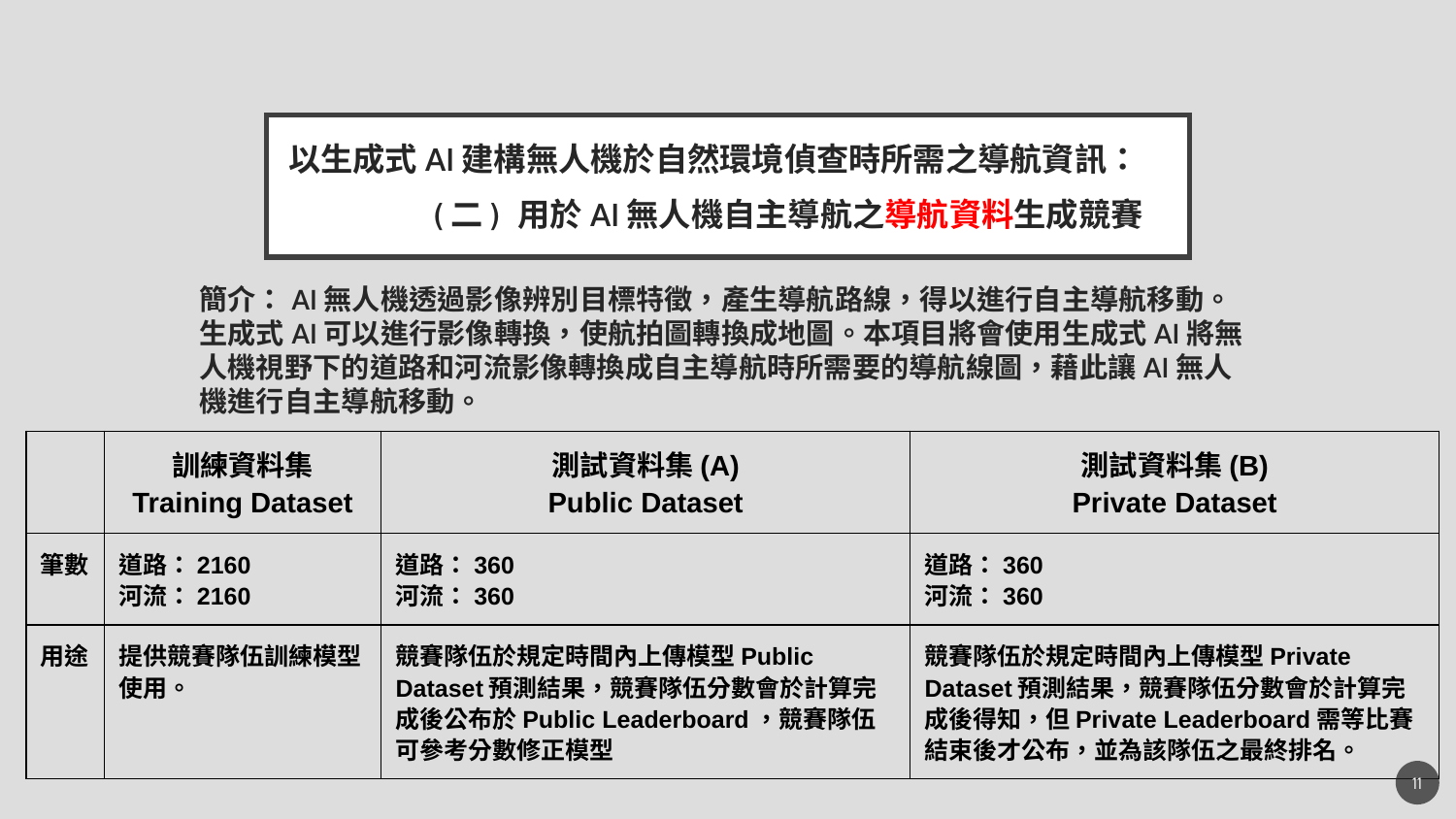

# 以生成式AI建構無人機於自然環境偵查時所需之導航資訊：
	(二) 用於AI無人機自主導航之導航資料生成競賽
簡介：AI無人機透過影像辨別目標特徵，產生導航路線，得以進行自主導航移動。生成式AI可以進行影像轉換，使航拍圖轉換成地圖。本項目將會使用生成式AI將無人機視野下的道路和河流影像轉換成自主導航時所需要的導航線圖，藉此讓AI無人機進行自主導航移動。

|  | 訓練資料集 Training Dataset | 測試資料集(A) Public Dataset | 測試資料集(B) Private Dataset |
| --- | --- | --- | --- |
| 筆數 | 道路：2160 河流：2160 | 道路：360 河流：360 | 道路：360 河流：360 |
| 用途 | 提供競賽隊伍訓練模型使用。 | 競賽隊伍於規定時間內上傳模型Public Dataset預測結果，競賽隊伍分數會於計算完成後公布於Public Leaderboard，競賽隊伍可參考分數修正模型 | 競賽隊伍於規定時間內上傳模型Private Dataset預測結果，競賽隊伍分數會於計算完成後得知，但Private Leaderboard需等比賽結束後才公布，並為該隊伍之最終排名。 |
11